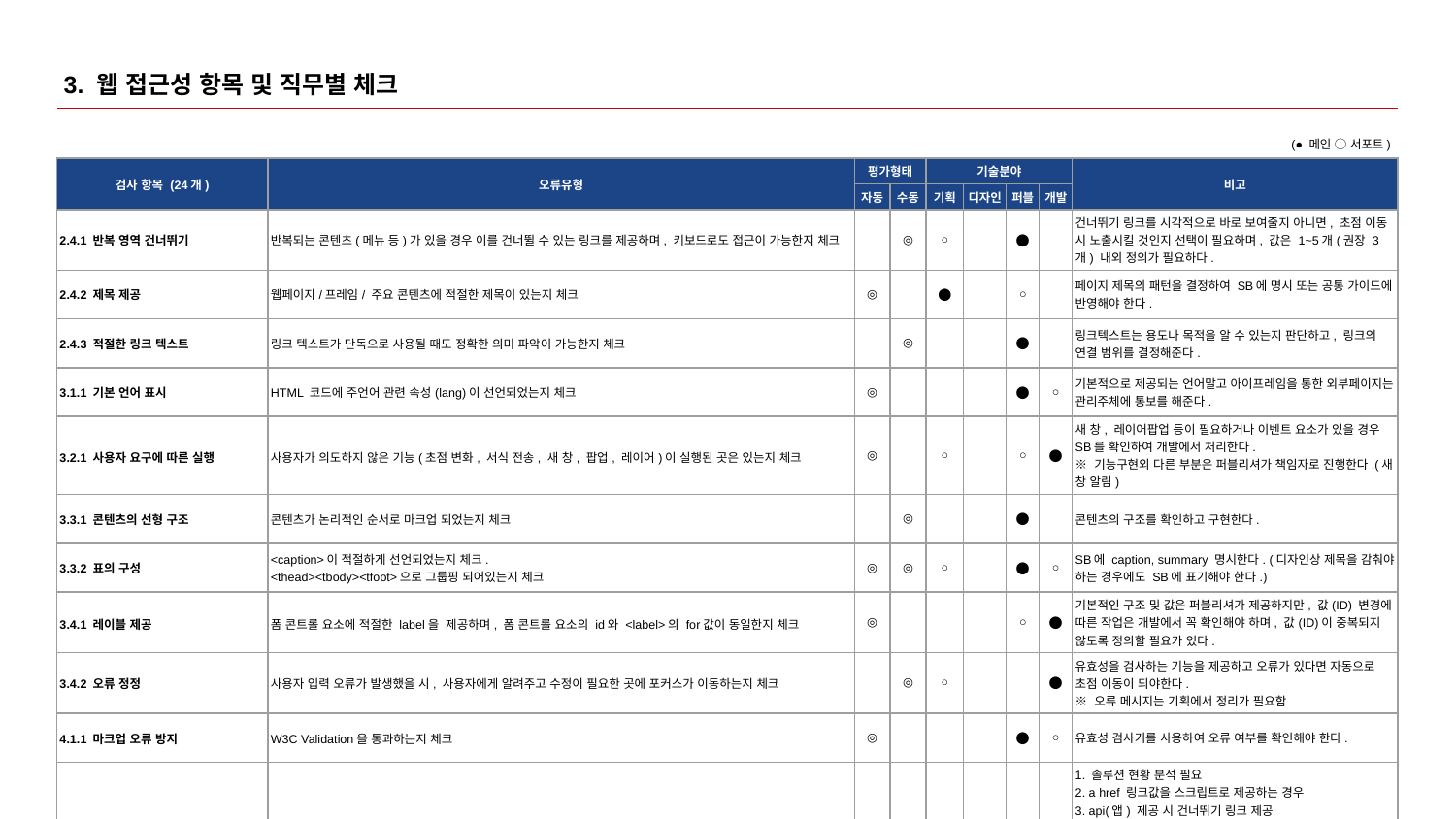

# 3. 웹 접근성 항목 및 직무별 체크
(● 메인 ○ 서포트)
| 검사 항목 (24개) | 오류유형 | 평가형태 |  | 기술분야 |  |  |  | 비고 |
| --- | --- | --- | --- | --- | --- | --- | --- | --- |
|  |  | 자동 | 수동 | 기획 | 디자인 | 퍼블 | 개발 |  |
| 2.4.1 반복 영역 건너뛰기 | 반복되는 콘텐츠(메뉴 등)가 있을 경우 이를 건너뛸 수 있는 링크를 제공하며, 키보드로도 접근이 가능한지 체크 |  | ◎ | ○ |  | ⬤ |  | 건너뛰기 링크를 시각적으로 바로 보여줄지 아니면, 초점 이동 시 노출시킬 것인지 선택이 필요하며, 값은 1~5개(권장 3개) 내외 정의가 필요하다. |
| 2.4.2 제목 제공 | 웹페이지/프레임/ 주요 콘텐츠에 적절한 제목이 있는지 체크 | ◎ |  | ⬤ |  | ○ |  | 페이지 제목의 패턴을 결정하여 SB에 명시 또는 공통 가이드에 반영해야 한다. |
| 2.4.3 적절한 링크 텍스트 | 링크 텍스트가 단독으로 사용될 때도 정확한 의미 파악이 가능한지 체크 |  | ◎ |  |  | ⬤ |  | 링크텍스트는 용도나 목적을 알 수 있는지 판단하고, 링크의 연결 범위를 결정해준다. |
| 3.1.1 기본 언어 표시 | HTML 코드에 주언어 관련 속성(lang)이 선언되었는지 체크 | ◎ |  |  |  | ⬤ | ○ | 기본적으로 제공되는 언어말고 아이프레임을 통한 외부페이지는 관리주체에 통보를 해준다. |
| 3.2.1 사용자 요구에 따른 실행 | 사용자가 의도하지 않은 기능(초점 변화, 서식 전송, 새 창, 팝업, 레이어)이 실행된 곳은 있는지 체크 | ◎ |  | ○ |  | ○ | ⬤ | 새 창, 레이어팝업 등이 필요하거나 이벤트 요소가 있을 경우 SB를 확인하여 개발에서 처리한다. ※ 기능구현외 다른 부분은 퍼블리셔가 책임자로 진행한다.(새 창 알림) |
| 3.3.1 콘텐츠의 선형 구조 | 콘텐츠가 논리적인 순서로 마크업 되었는지 체크 |  | ◎ |  |  | ⬤ |  | 콘텐츠의 구조를 확인하고 구현한다. |
| 3.3.2 표의 구성 | <caption>이 적절하게 선언되었는지 체크. <thead><tbody><tfoot>으로 그룹핑 되어있는지 체크 | ◎ | ◎ | ○ |  | ⬤ | ○ | SB에 caption, summary 명시한다. (디자인상 제목을 감춰야 하는 경우에도 SB에 표기해야 한다.) |
| 3.4.1 레이블 제공 | 폼 콘트롤 요소에 적절한 label을 제공하며, 폼 콘트롤 요소의 id와 <label>의 for값이 동일한지 체크 | ◎ |  |  |  | ○ | ⬤ | 기본적인 구조 및 값은 퍼블리셔가 제공하지만, 값(ID) 변경에 따른 작업은 개발에서 꼭 확인해야 하며, 값(ID)이 중복되지 않도록 정의할 필요가 있다. |
| 3.4.2 오류 정정 | 사용자 입력 오류가 발생했을 시, 사용자에게 알려주고 수정이 필요한 곳에 포커스가 이동하는지 체크 |  | ◎ | ○ |  |  | ⬤ | 유효성을 검사하는 기능을 제공하고 오류가 있다면 자동으로 초점 이동이 되야한다. ※ 오류 메시지는 기획에서 정리가 필요함 |
| 4.1.1 마크업 오류 방지 | W3C Validation을 통과하는지 체크 | ◎ |  |  |  | ⬤ | ○ | 유효성 검사기를 사용하여 오류 여부를 확인해야 한다. |
| 4.2.1 웹 애플리케이션 접근성 준수 | 웹 애플리케이션(플래쉬, API 등) 지원되지 않는 환경에서 대체 콘텐츠를 제공하는지 체크 |  | ◎ |  |  | ○ | ⬤ | 1. 솔루션 현황 분석 필요 2. a href 링크값을 스크립트로 제공하는 경우 3. api(앱) 제공 시 건너뛰기 링크 제공 4. ajax 사용으로 인한 데이터의 갱신은 수동 떠는 사용자 선택으로 제공. 자동으로 갱신이 되는 경우 초점이 갱신되지 않도록 조치 필요 5. 실시간 데이터의 갱신일 경우, 멈춤 기능 제공 |